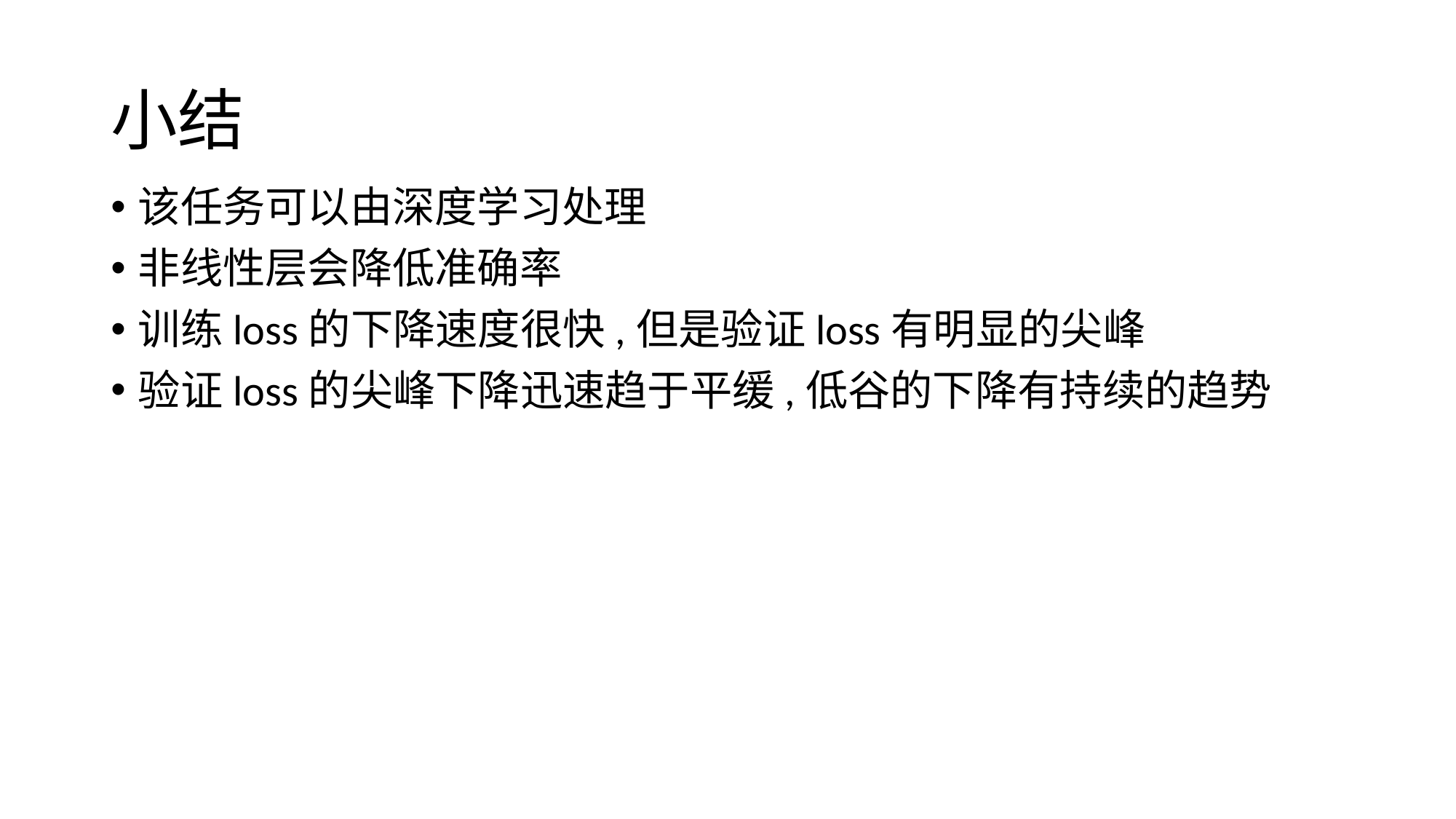

# 小结
该任务可以由深度学习处理
非线性层会降低准确率
训练loss的下降速度很快,但是验证loss有明显的尖峰
验证loss的尖峰下降迅速趋于平缓,低谷的下降有持续的趋势